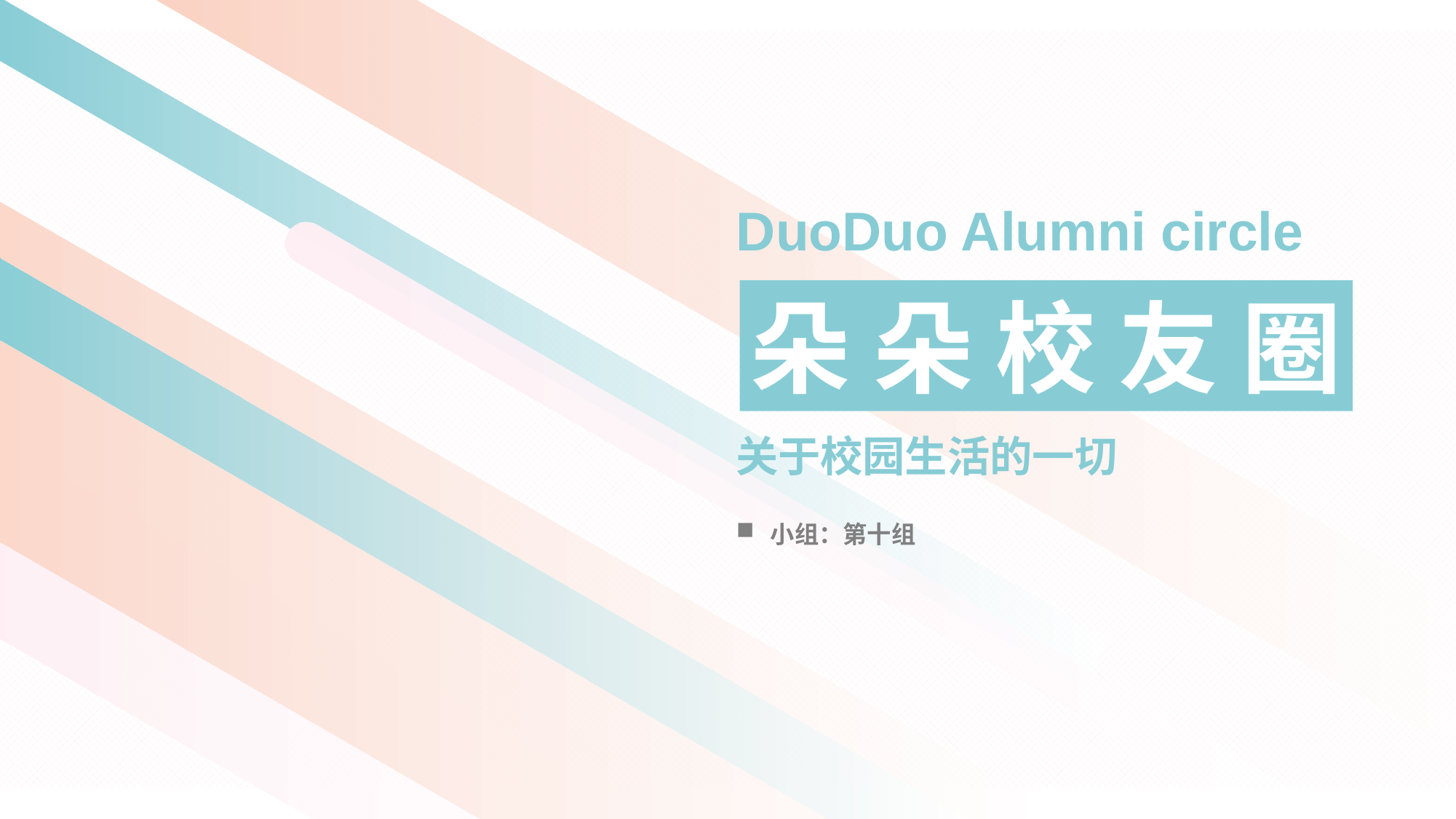

DuoDuo Alumni circle
朵 朵 校 友 圈
关于校园生活的一切
小组：第十组